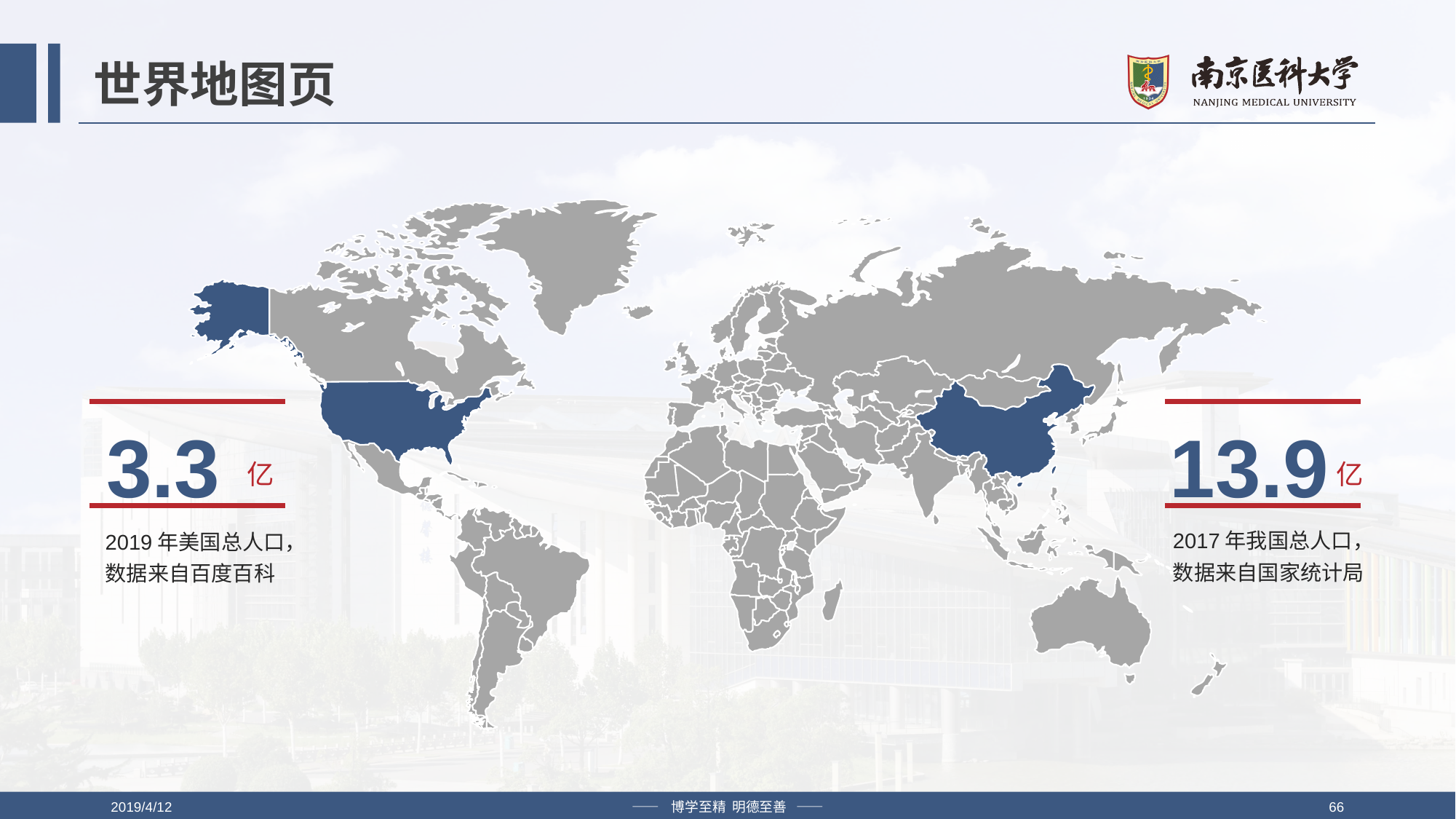

# 世界地图页

3.3
13.9
亿
亿
2017年我国总人口，
数据来自国家统计局
2019年美国总人口，
数据来自百度百科
2019/4/12
——   博学至精  明德至善   ——
66